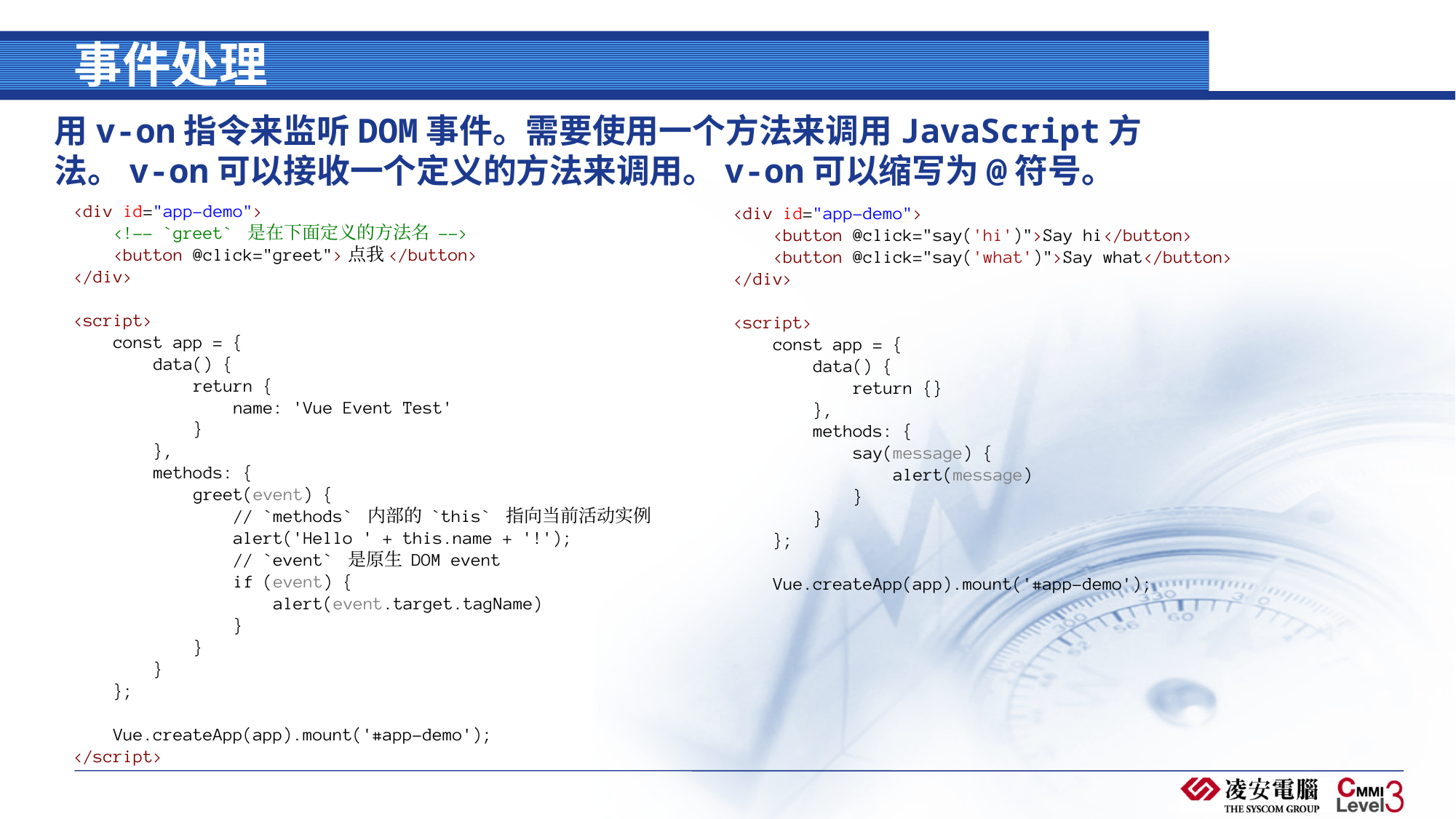

# 事件处理
用v-on指令来监听DOM事件。需要使用一个方法来调用JavaScript方法。v-on可以接收一个定义的方法来调用。v-on可以缩写为@符号。
<div id="app-demo">
    <!-- `greet` 是在下面定义的方法名 -->
    <button @click="greet">点我</button>
</div>
<script>
    const app = {
        data() {
            return {
                name: 'Vue Event Test'
            }
        },
        methods: {
            greet(event) {
                // `methods` 内部的 `this` 指向当前活动实例
                alert('Hello ' + this.name + '!');
                // `event` 是原生 DOM event
                if (event) {
                    alert(event.target.tagName)
                }
            }
        }
    };
    Vue.createApp(app).mount('#app-demo');
</script>
<div id="app-demo">
    <button @click="say('hi')">Say hi</button>
    <button @click="say('what')">Say what</button>
</div>
<script>
    const app = {
        data() {
            return {}
        },
        methods: {
            say(message) {
                alert(message)
            }
        }
    };
    Vue.createApp(app).mount('#app-demo');